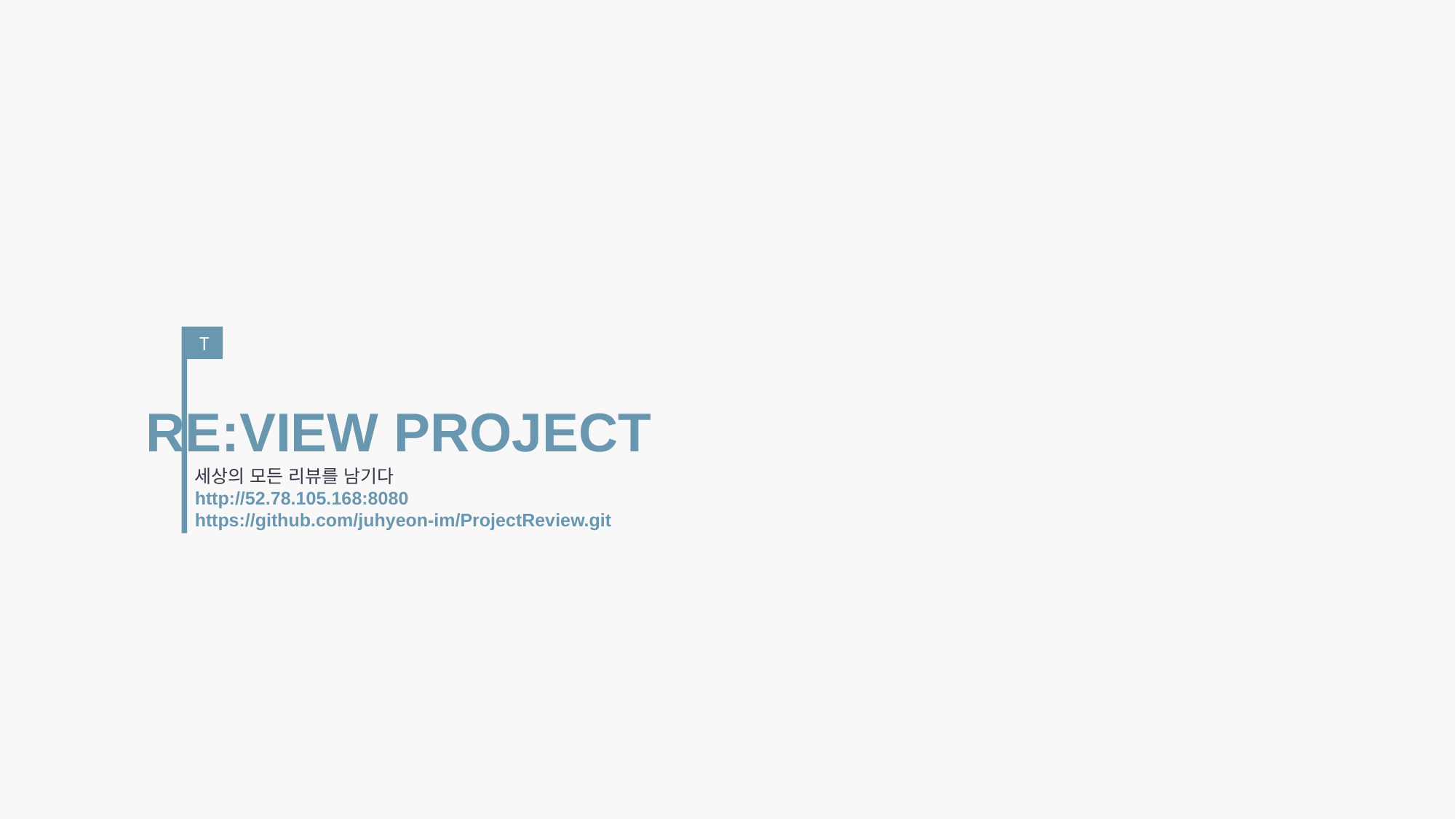

T
RE:VIEW PROJECT
세상의 모든 리뷰를 남기다
http://52.78.105.168:8080
https://github.com/juhyeon-im/ProjectReview.git